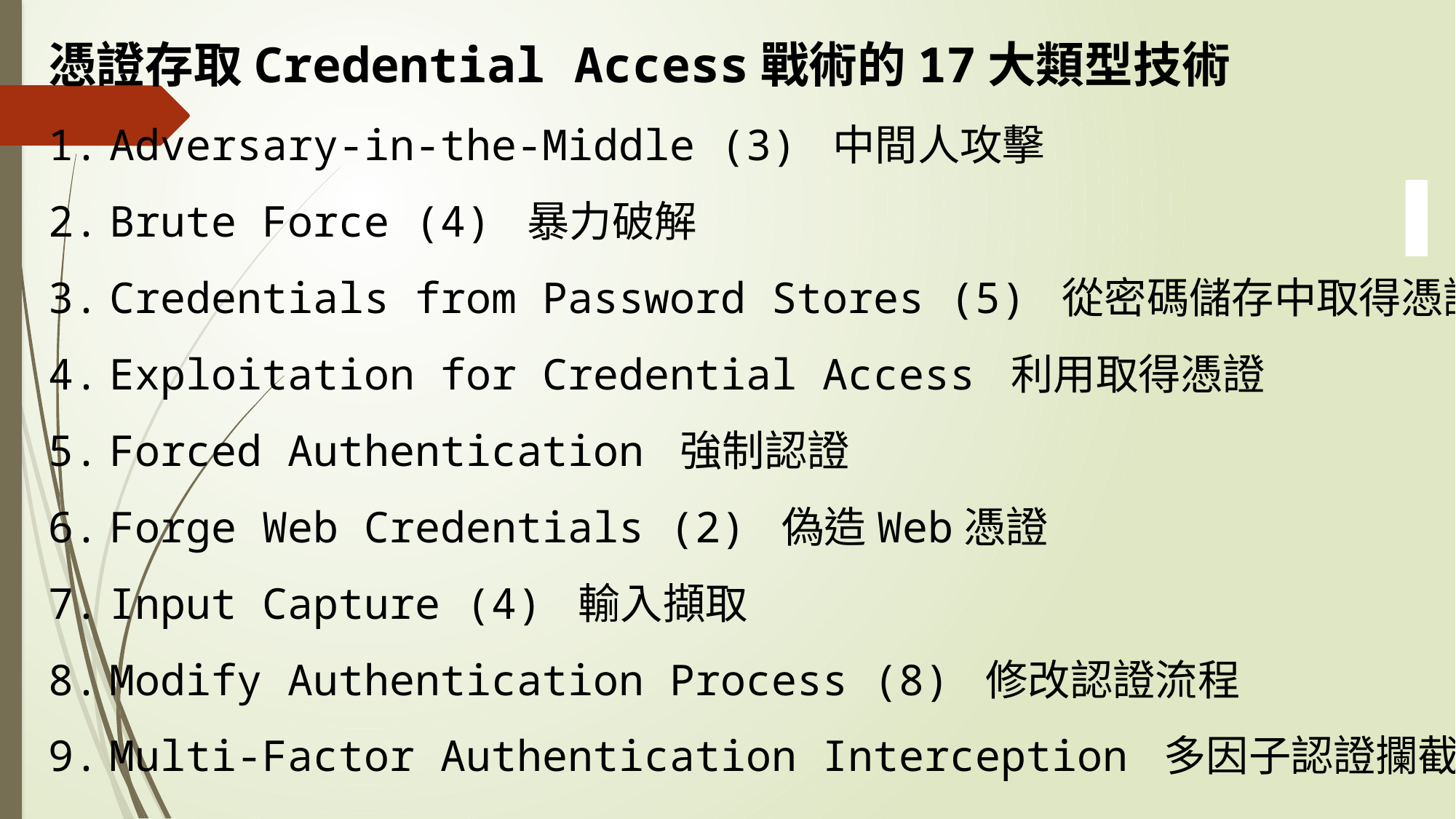

憑證存取Credential Access戰術的17大類型技術
Adversary-in-the-Middle (3) 中間人攻擊
Brute Force (4) 暴力破解
Credentials from Password Stores (5) 從密碼儲存中取得憑證
Exploitation for Credential Access 利用取得憑證
Forced Authentication 強制認證
Forge Web Credentials (2) 偽造Web憑證
Input Capture (4) 輸入擷取
Modify Authentication Process (8) 修改認證流程
Multi-Factor Authentication Interception 多因子認證攔截